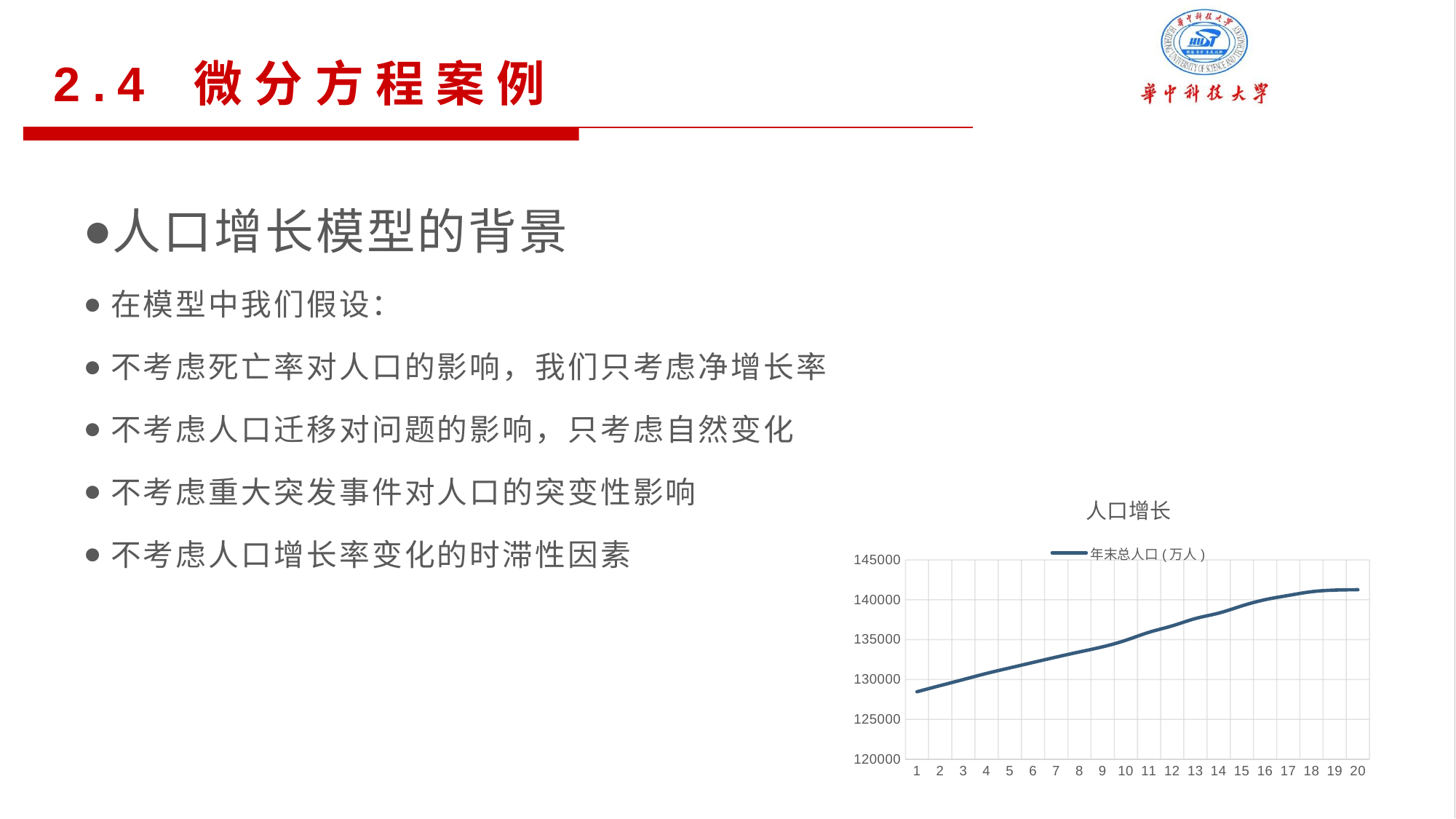

2.4 微分方程案例

人口增长模型的背景
在模型中我们假设：
不考虑死亡率对人口的影响，我们只考虑净增长率
不考虑人口迁移对问题的影响，只考虑自然变化
不考虑重大突发事件对人口的突变性影响
不考虑人口增长率变化的时滞性因素

### Chart: 人口增长

| Category | 年末总人口(万人) |
|---|---|